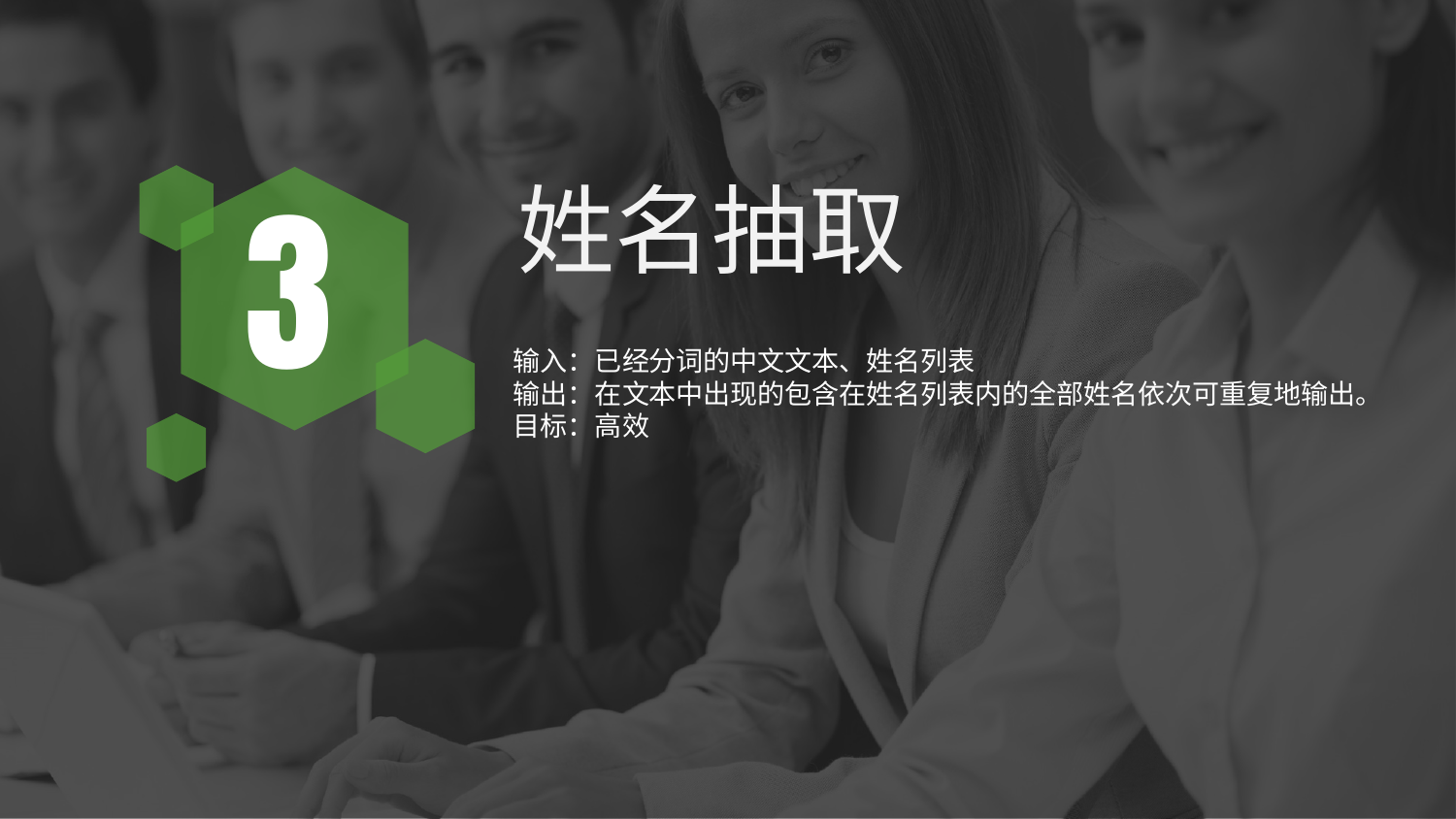

姓名抽取
3

输入：已经分词的中文文本、姓名列表
输出：在文本中出现的包含在姓名列表内的全部姓名依次可重复地输出。
目标：高效